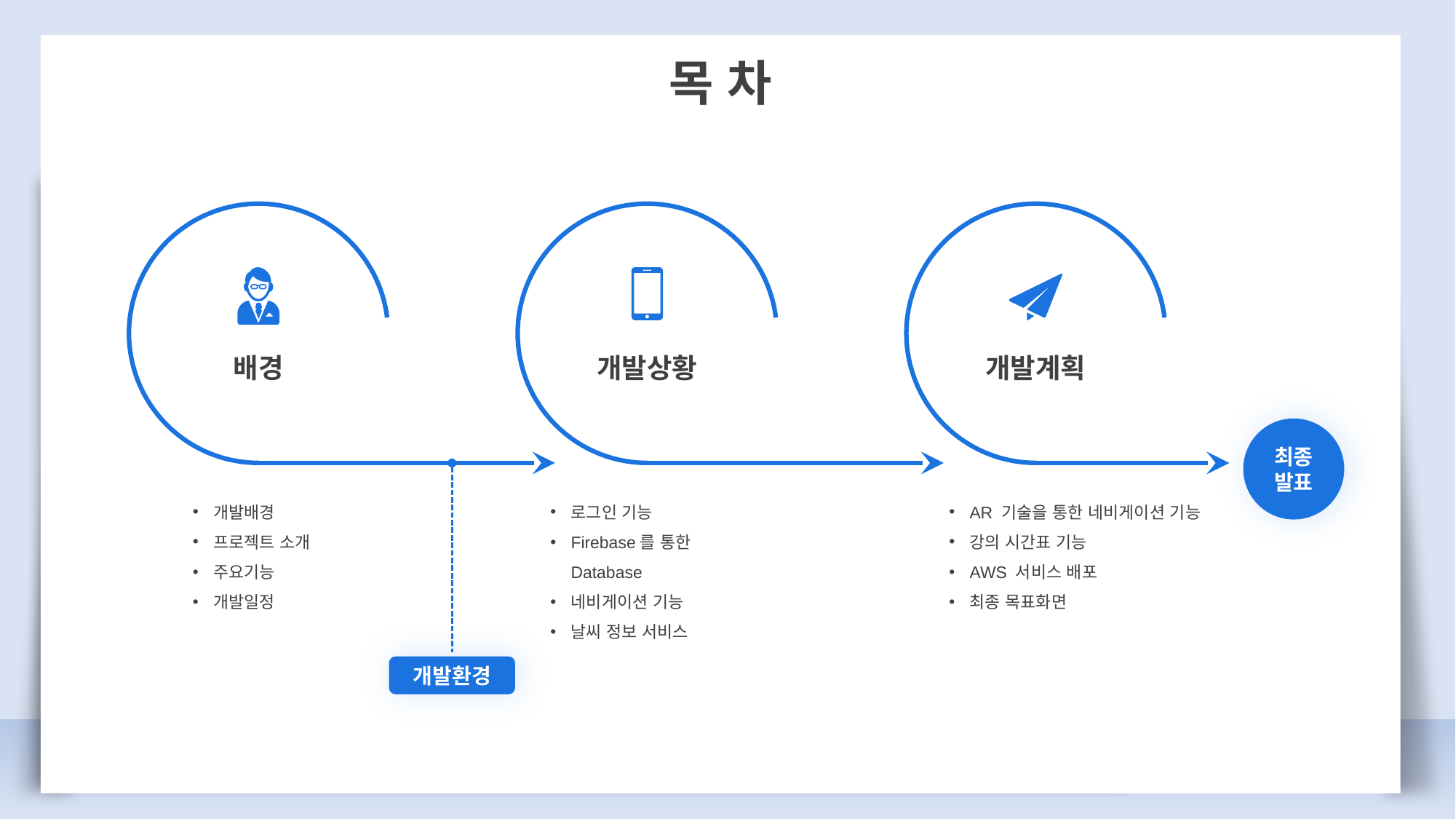

목 차

배경
개발상황
개발계획
최종
발표
개발배경
프로젝트 소개
주요기능
개발일정
로그인 기능
Firebase를 통한 Database
네비게이션 기능
날씨 정보 서비스
AR 기술을 통한 네비게이션 기능
강의 시간표 기능
AWS 서비스 배포
최종 목표화면
개발환경